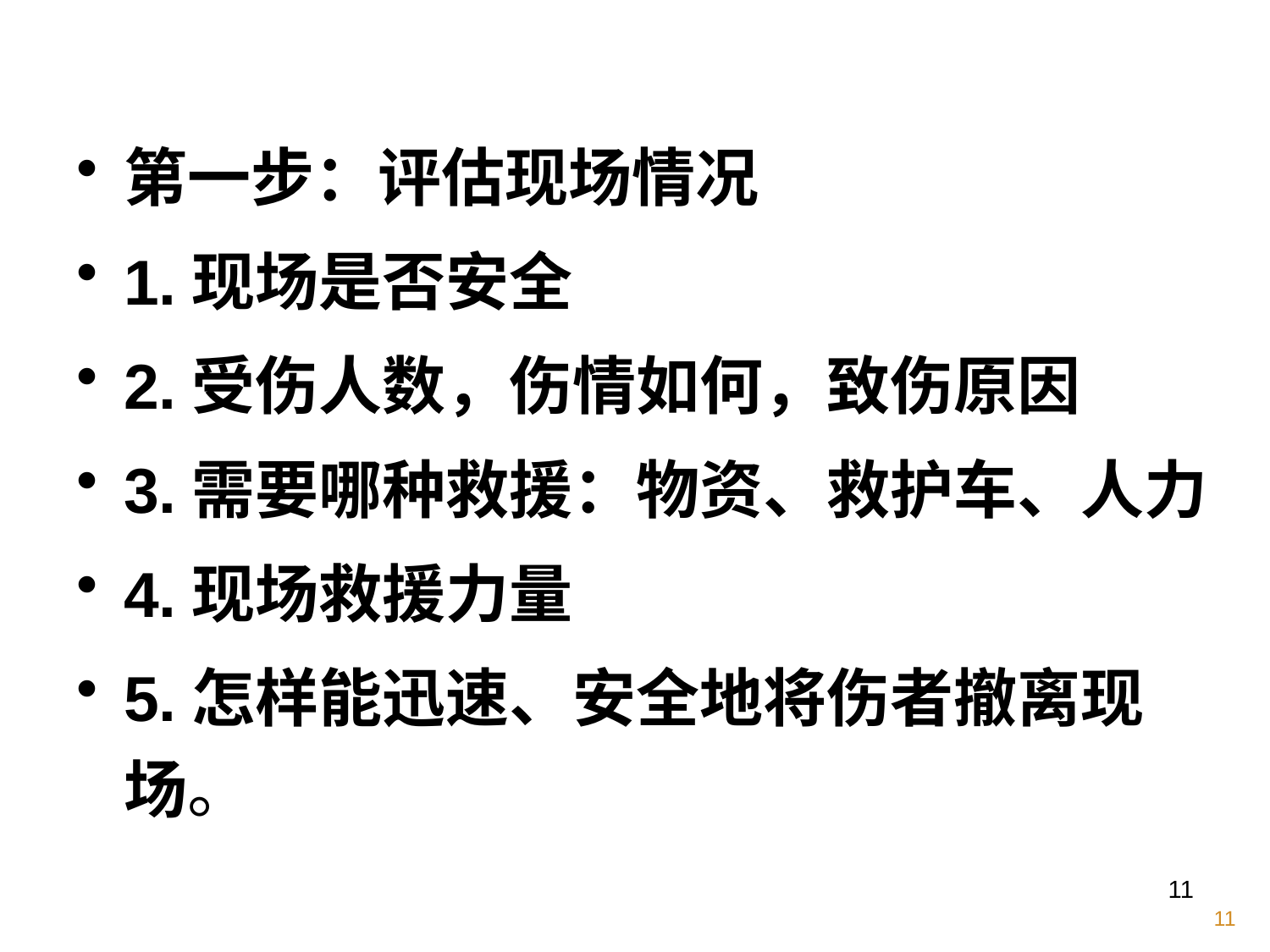

第一步：评估现场情况
1.现场是否安全
2.受伤人数，伤情如何，致伤原因
3.需要哪种救援：物资、救护车、人力
4.现场救援力量
5.怎样能迅速、安全地将伤者撤离现场。
11
11